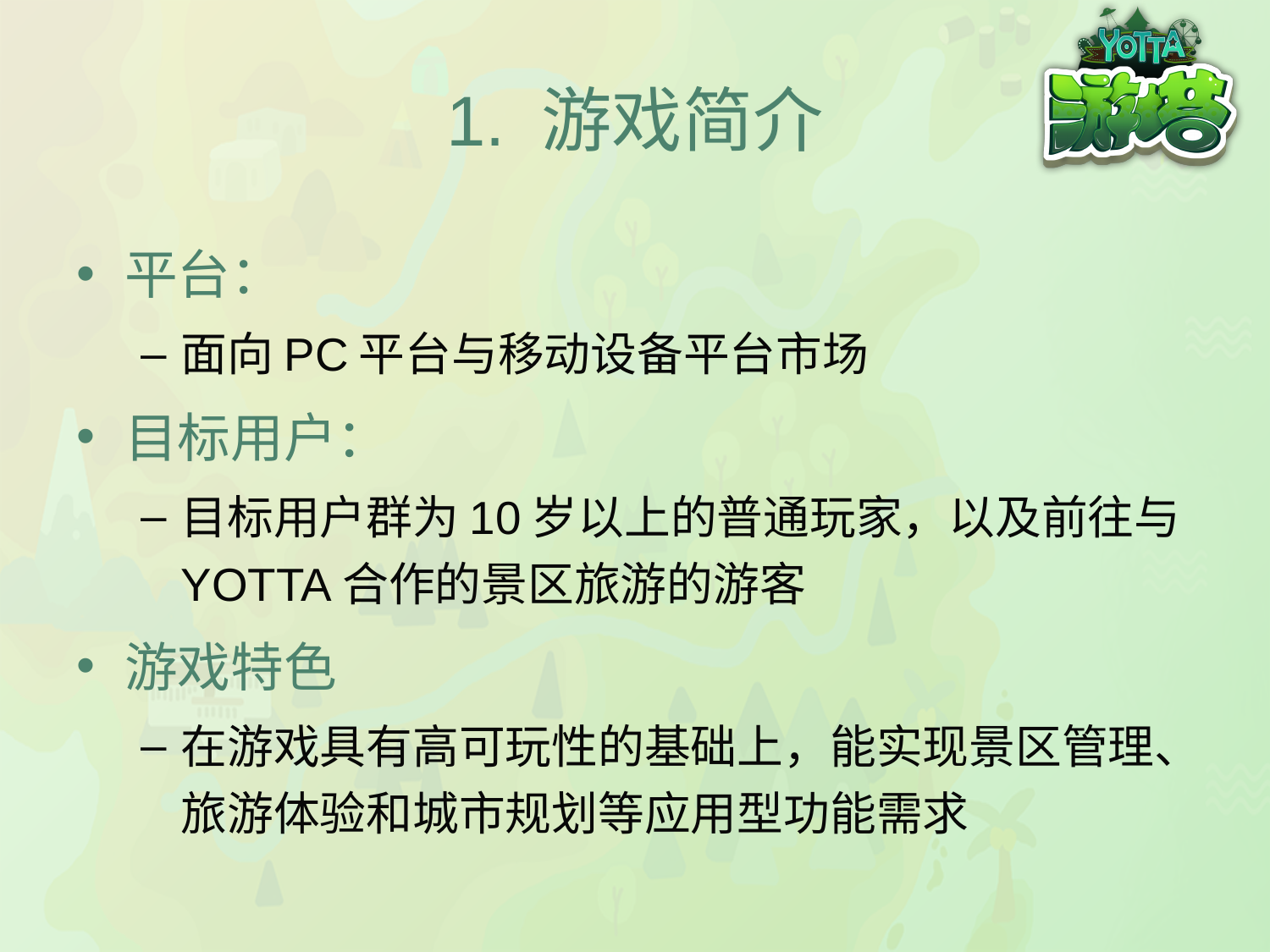

# 1. 游戏简介
平台：
面向PC平台与移动设备平台市场
目标用户：
目标用户群为10岁以上的普通玩家，以及前往与YOTTA合作的景区旅游的游客
游戏特色
在游戏具有高可玩性的基础上，能实现景区管理、旅游体验和城市规划等应用型功能需求